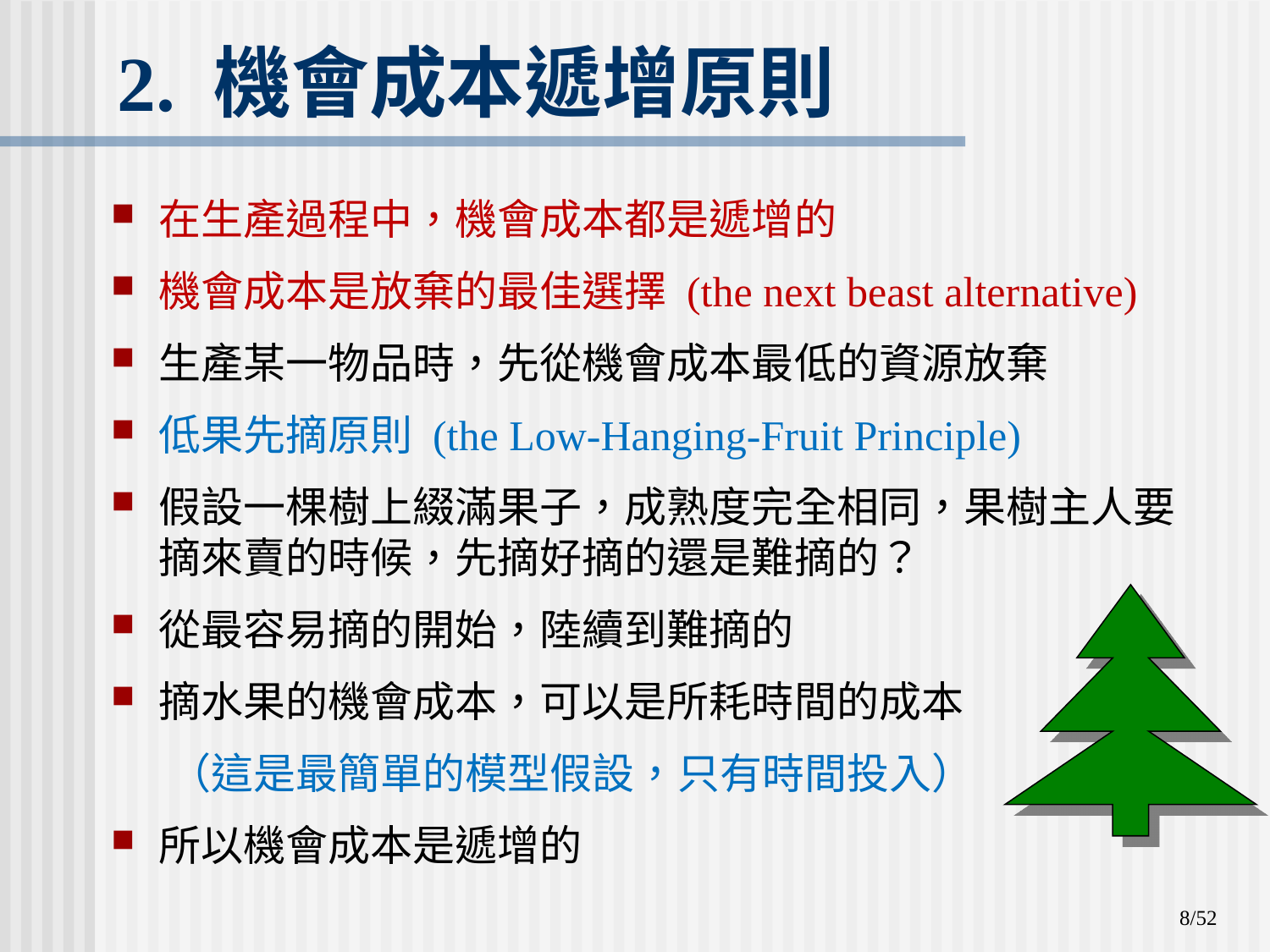

# 2. 機會成本遞增原則
在生產過程中，機會成本都是遞增的
機會成本是放棄的最佳選擇 (the next beast alternative)
生產某一物品時，先從機會成本最低的資源放棄
低果先摘原則 (the Low-Hanging-Fruit Principle)
假設一棵樹上綴滿果子，成熟度完全相同，果樹主人要摘來賣的時候，先摘好摘的還是難摘的？
從最容易摘的開始，陸續到難摘的
摘水果的機會成本，可以是所耗時間的成本
     （這是最簡單的模型假設，只有時間投入）
所以機會成本是遞增的